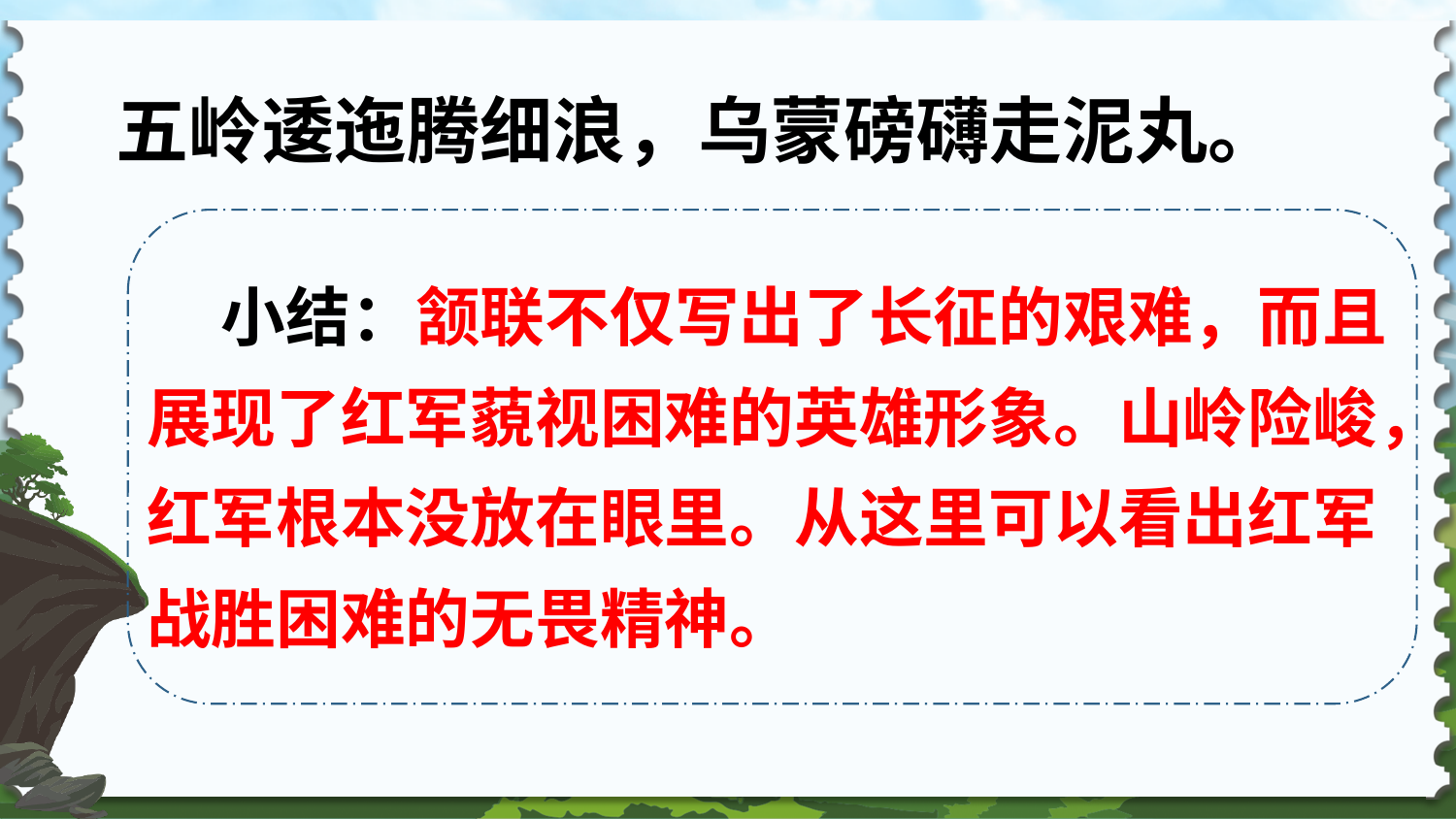

五岭逶迤腾细浪，乌蒙磅礴走泥丸。

    小结：颔联不仅写出了长征的艰难，而且展现了红军藐视困难的英雄形象。山岭险峻，红军根本没放在眼里。从这里可以看出红军战胜困难的无畏精神。